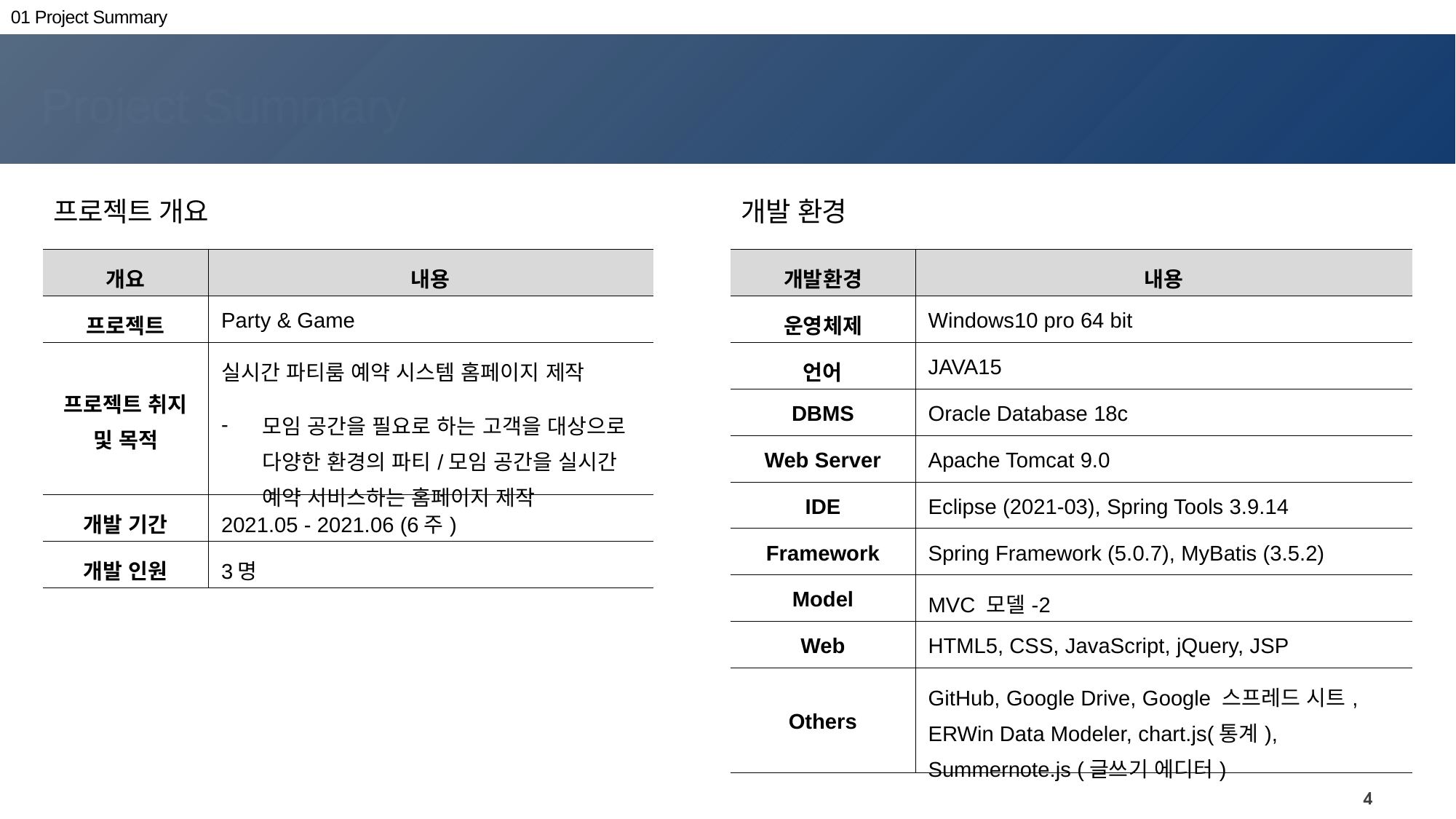

01 Project Summary

Project Summary
프로젝트 개요
개발 환경
| 개요 | 내용 |
| --- | --- |
| 프로젝트 | Party & Game |
| 프로젝트 취지 및 목적 | 실시간 파티룸 예약 시스템 홈페이지 제작 모임 공간을 필요로 하는 고객을 대상으로 다양한 환경의 파티/모임 공간을 실시간 예약 서비스하는 홈페이지 제작 |
| 개발 기간 | 2021.05 - 2021.06 (6주) |
| 개발 인원 | 3명 |
| 개발환경 | 내용 |
| --- | --- |
| 운영체제 | Windows10 pro 64 bit |
| 언어 | JAVA15 |
| DBMS | Oracle Database 18c |
| Web Server | Apache Tomcat 9.0 |
| IDE | Eclipse (2021-03), Spring Tools 3.9.14 |
| Framework | Spring Framework (5.0.7), MyBatis (3.5.2) |
| Model | MVC 모델-2 |
| Web | HTML5, CSS, JavaScript, jQuery, JSP |
| Others | GitHub, Google Drive, Google 스프레드 시트, ERWin Data Modeler, chart.js(통계), Summernote.js (글쓰기 에디터) |